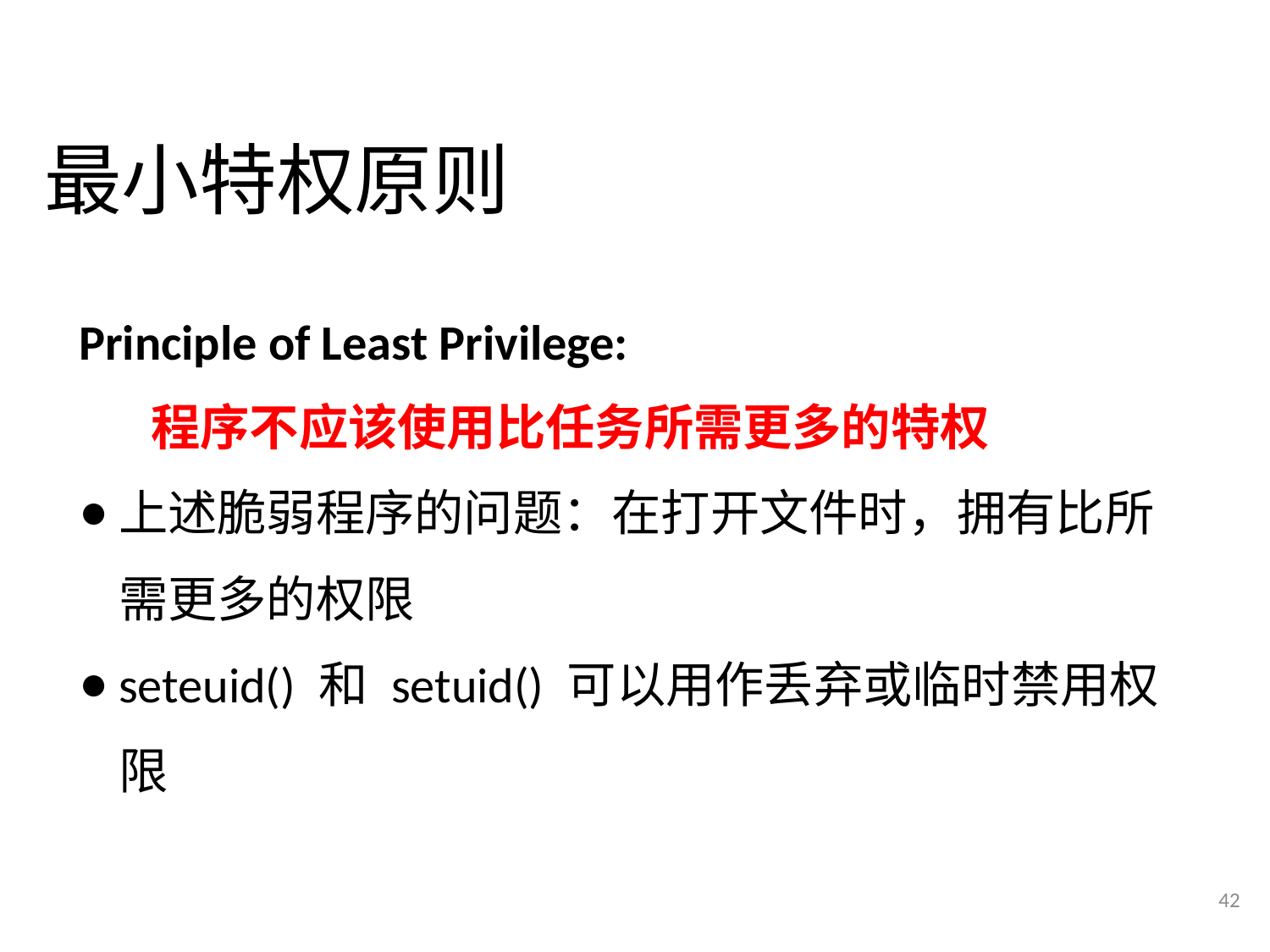

# 最小特权原则
Principle of Least Privilege:
程序不应该使用比任务所需更多的特权
上述脆弱程序的问题：在打开文件时，拥有比所需更多的权限
seteuid() 和 setuid() 可以用作丢弃或临时禁用权限
42